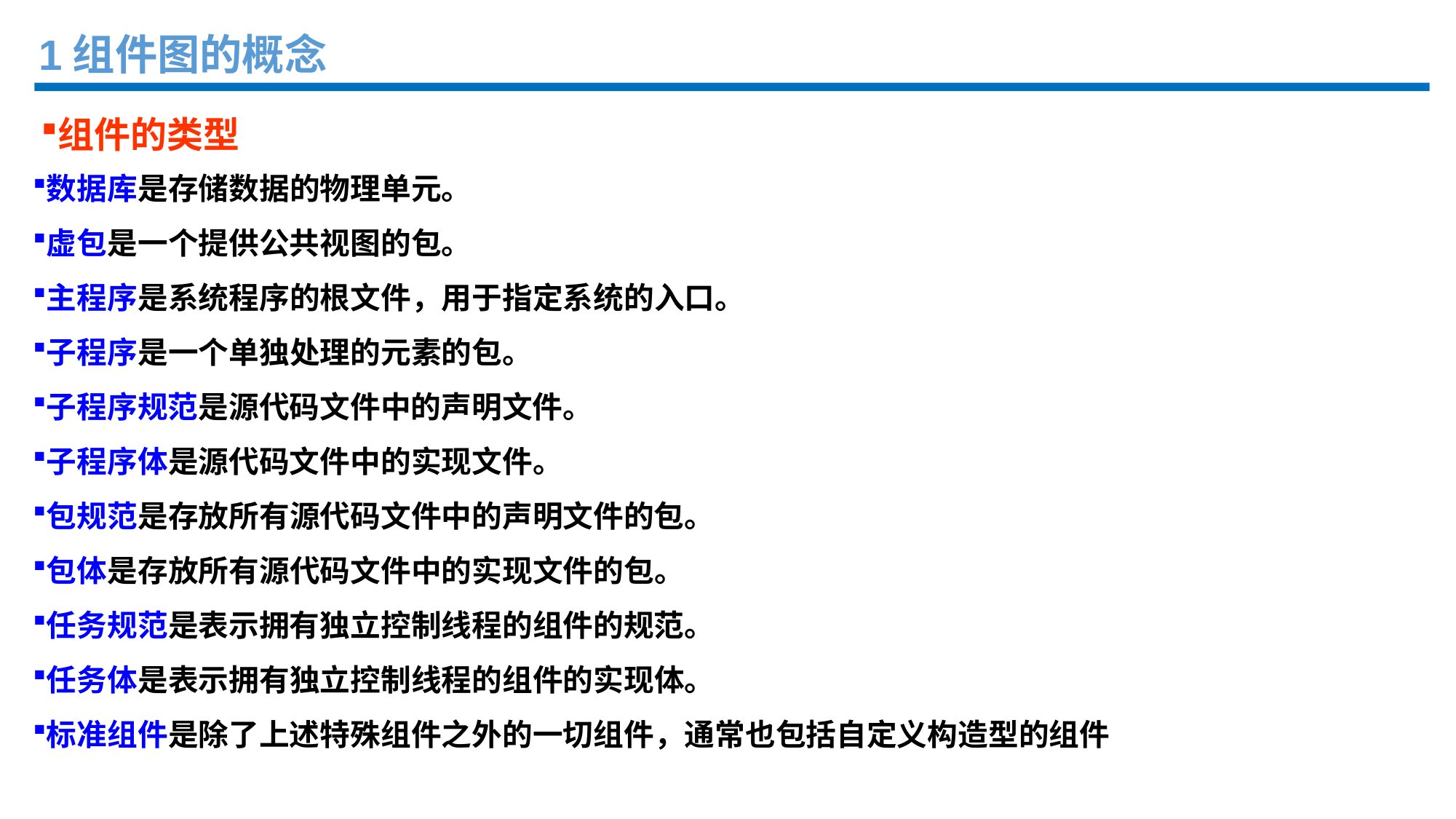

1组件图的概念
组件的类型
数据库是存储数据的物理单元。
虚包是一个提供公共视图的包。
主程序是系统程序的根文件，用于指定系统的入口。
子程序是一个单独处理的元素的包。
子程序规范是源代码文件中的声明文件。
子程序体是源代码文件中的实现文件。
包规范是存放所有源代码文件中的声明文件的包。
包体是存放所有源代码文件中的实现文件的包。
任务规范是表示拥有独立控制线程的组件的规范。
任务体是表示拥有独立控制线程的组件的实现体。
标准组件是除了上述特殊组件之外的一切组件，通常也包括自定义构造型的组件